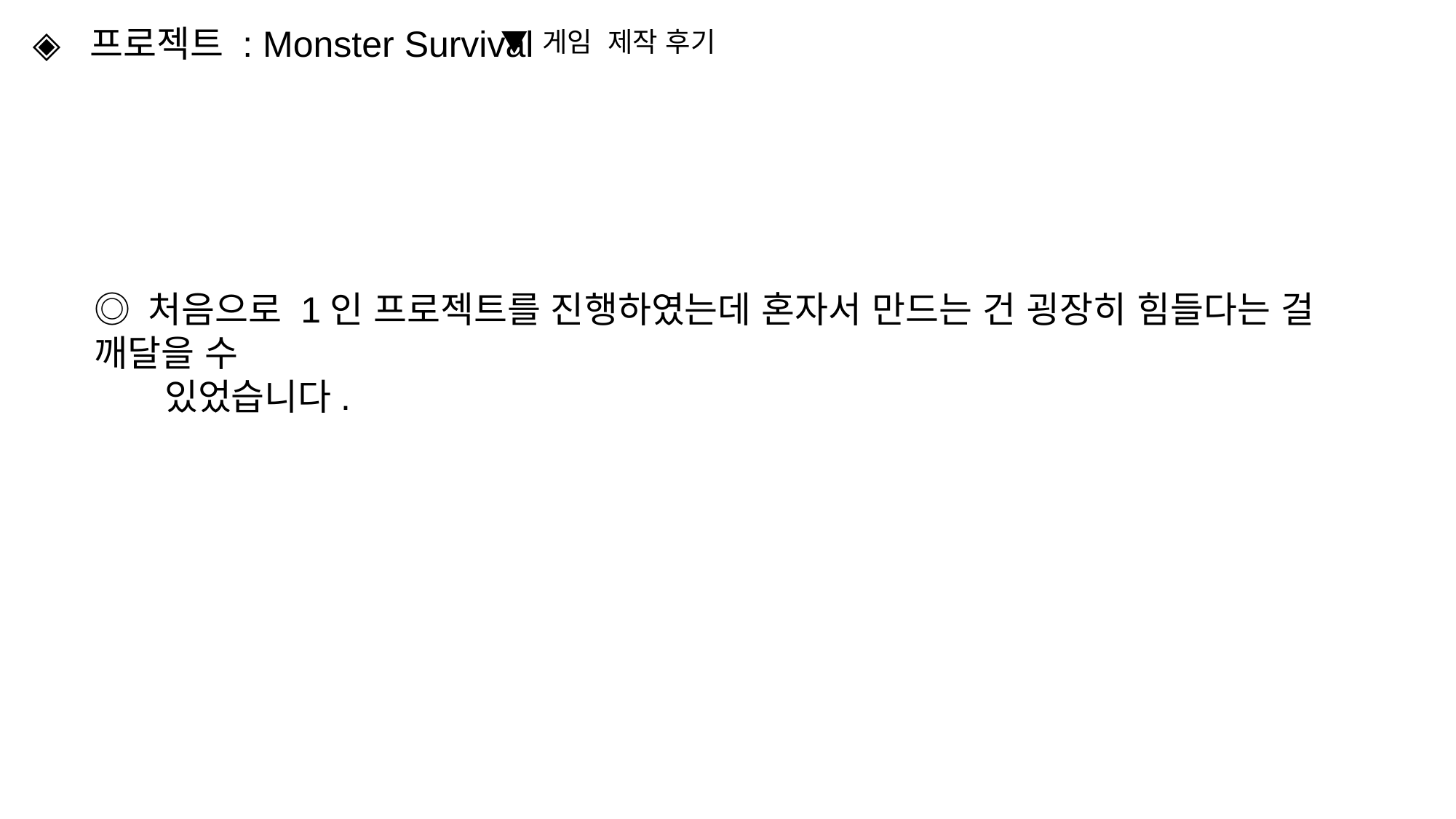

◈  프로젝트 : Monster Survival

▼ 게임  제작 후기
◎ 처음으로 1인 프로젝트를 진행하였는데 혼자서 만드는 건 굉장히 힘들다는 걸 깨달을 수
      있었습니다.